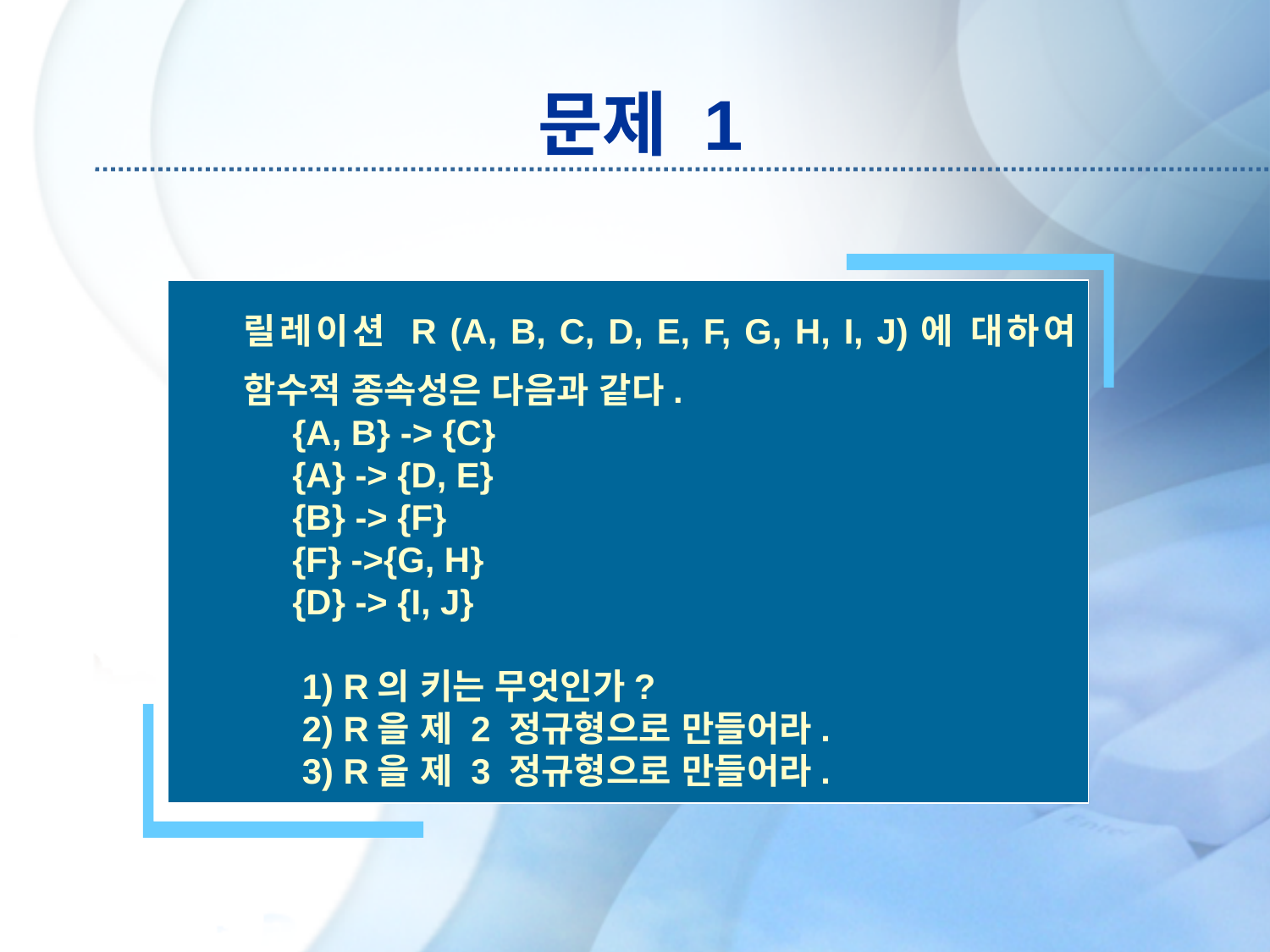

# 문제 1

릴레이션 R (A, B, C, D, E, F, G, H, I, J)에 대하여 함수적 종속성은 다음과 같다.
     {A, B} -> {C}
     {A} -> {D, E}
     {B} -> {F}
     {F} ->{G, H}
     {D} -> {I, J}

      1) R의 키는 무엇인가?
      2) R을 제 2 정규형으로 만들어라.
      3) R을 제 3 정규형으로 만들어라.